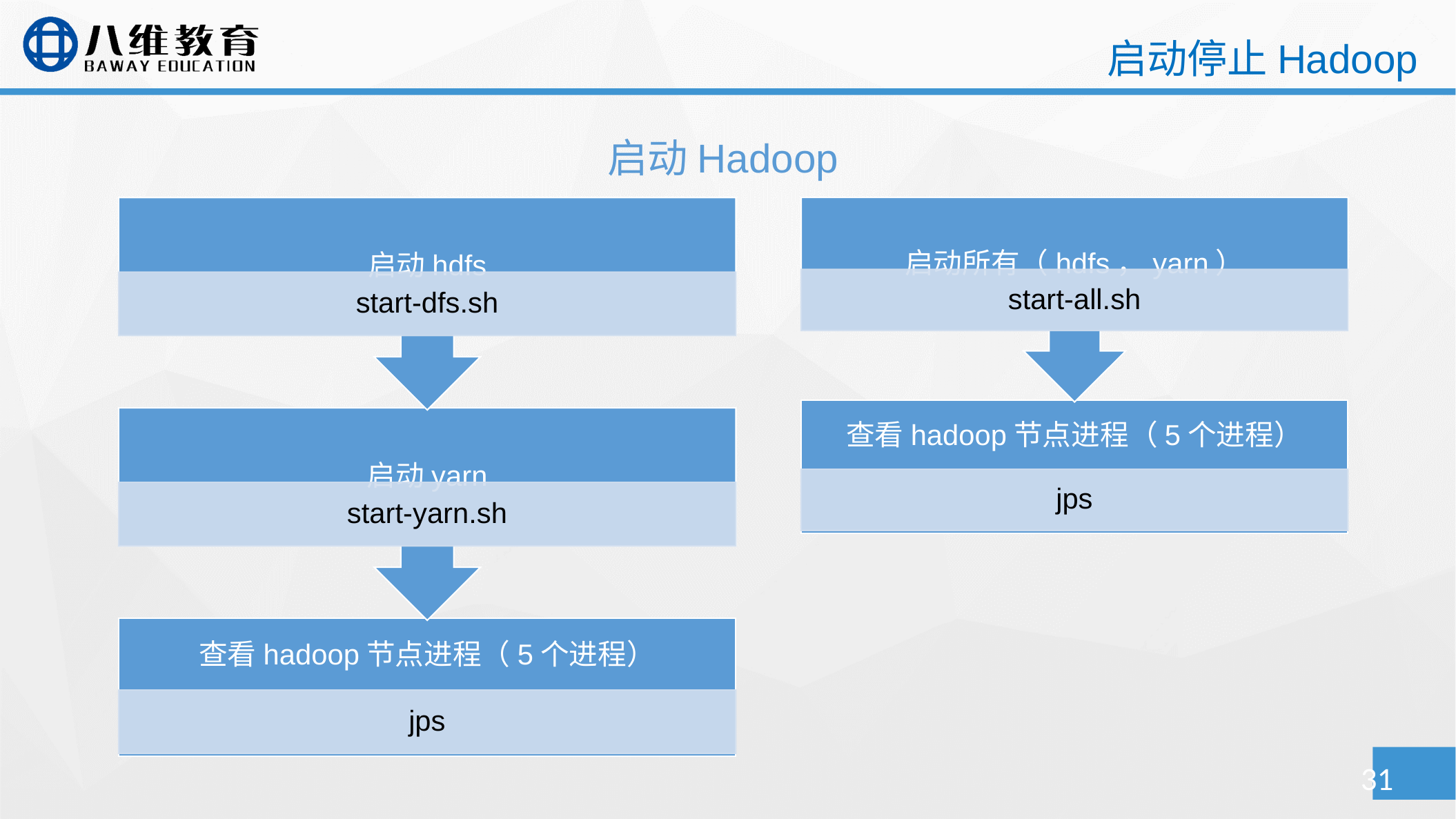

启动停止Hadoop
启动Hadoop
查看hadoop节点进程（5个进程）
jps
启动yarn
start-yarn.sh
启动hdfs
start-dfs.sh
查看hadoop节点进程（5个进程）
jps
启动所有（hdfs，yarn）
start-all.sh